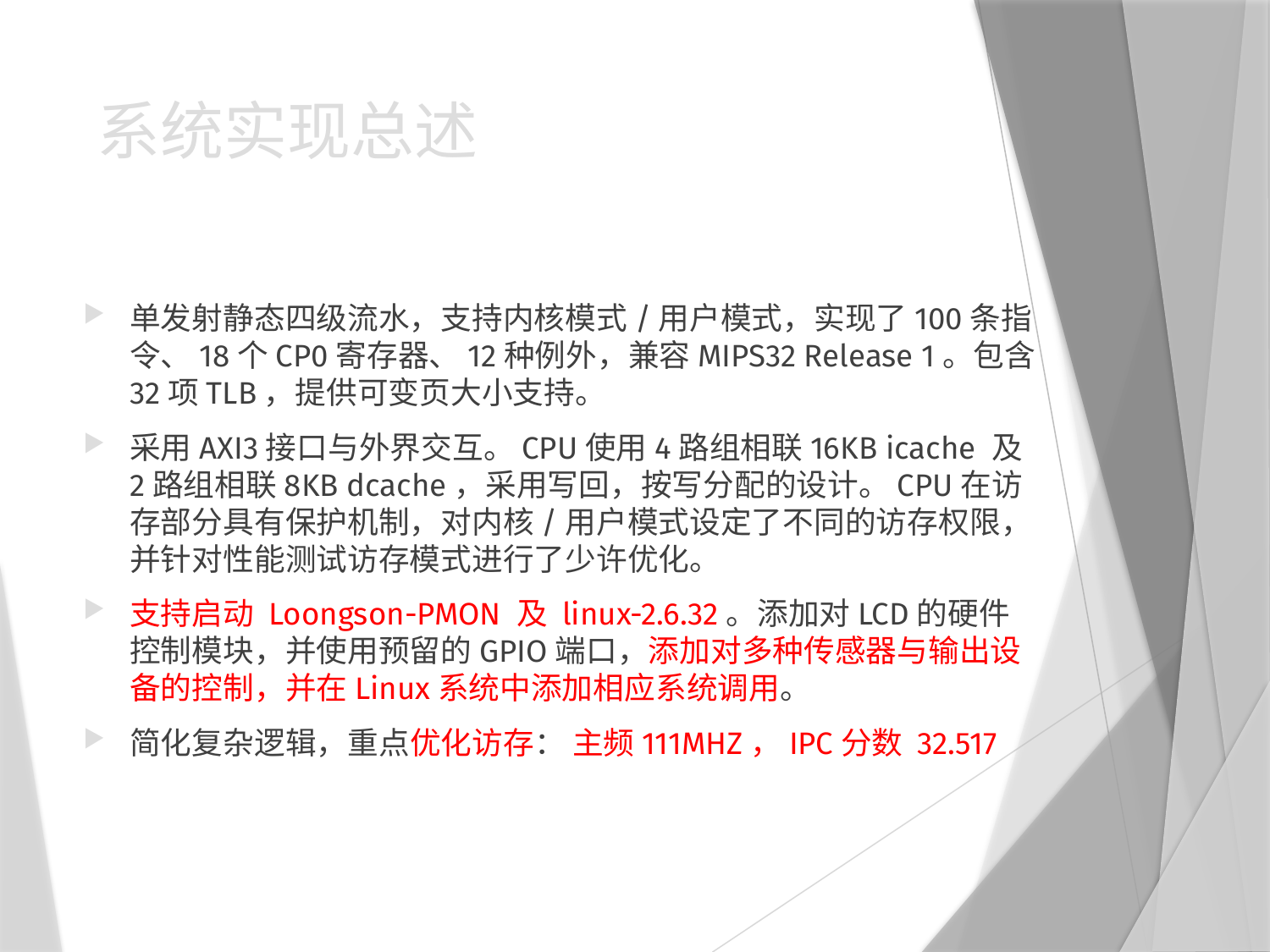

# 系统实现总述
单发射静态四级流水，支持内核模式/用户模式，实现了100条指令、18个CP0寄存器、12种例外，兼容MIPS32 Release 1。包含32项TLB，提供可变页大小支持。
采用AXI3接口与外界交互。CPU使用4路组相联16KB icache 及2路组相联8KB dcache，采用写回，按写分配的设计。CPU在访存部分具有保护机制，对内核/用户模式设定了不同的访存权限，并针对性能测试访存模式进行了少许优化。
支持启动 Loongson-PMON 及 linux-2.6.32。添加对LCD的硬件控制模块，并使用预留的GPIO端口，添加对多种传感器与输出设备的控制，并在Linux系统中添加相应系统调用。
简化复杂逻辑，重点优化访存： 主频111MHZ，IPC分数 32.517